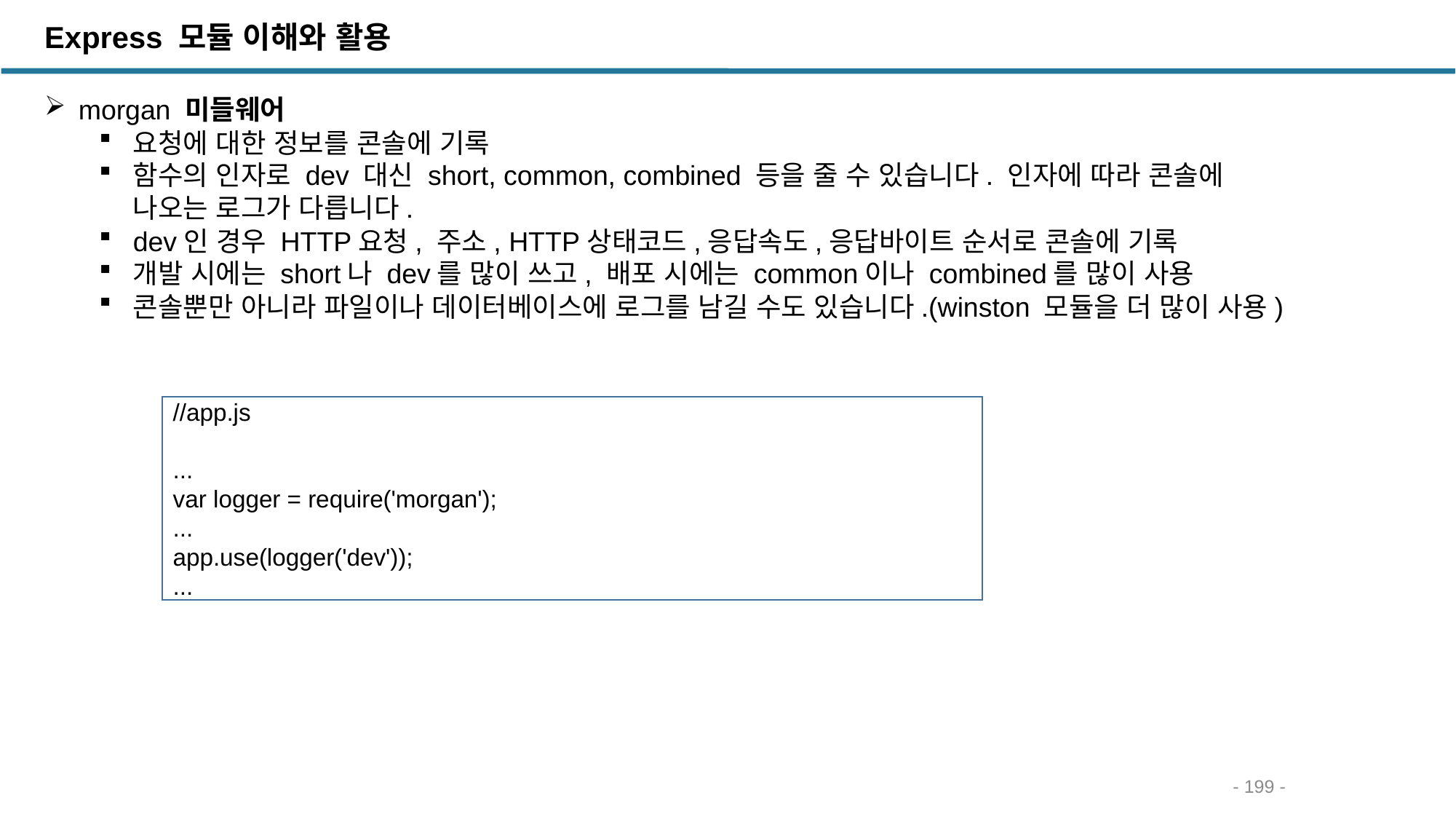

Express 모듈 이해와 활용
morgan 미들웨어
요청에 대한 정보를 콘솔에 기록
함수의 인자로 dev 대신 short, common, combined 등을 줄 수 있습니다. 인자에 따라 콘솔에 나오는 로그가 다릅니다.
dev인 경우 HTTP요청, 주소, HTTP상태코드,응답속도,응답바이트 순서로 콘솔에 기록
개발 시에는 short나 dev를 많이 쓰고, 배포 시에는 common이나 combined를 많이 사용
콘솔뿐만 아니라 파일이나 데이터베이스에 로그를 남길 수도 있습니다.(winston 모듈을 더 많이 사용)
//app.js

...
var logger = require('morgan');
...
app.use(logger('dev'));
...
- 199 -